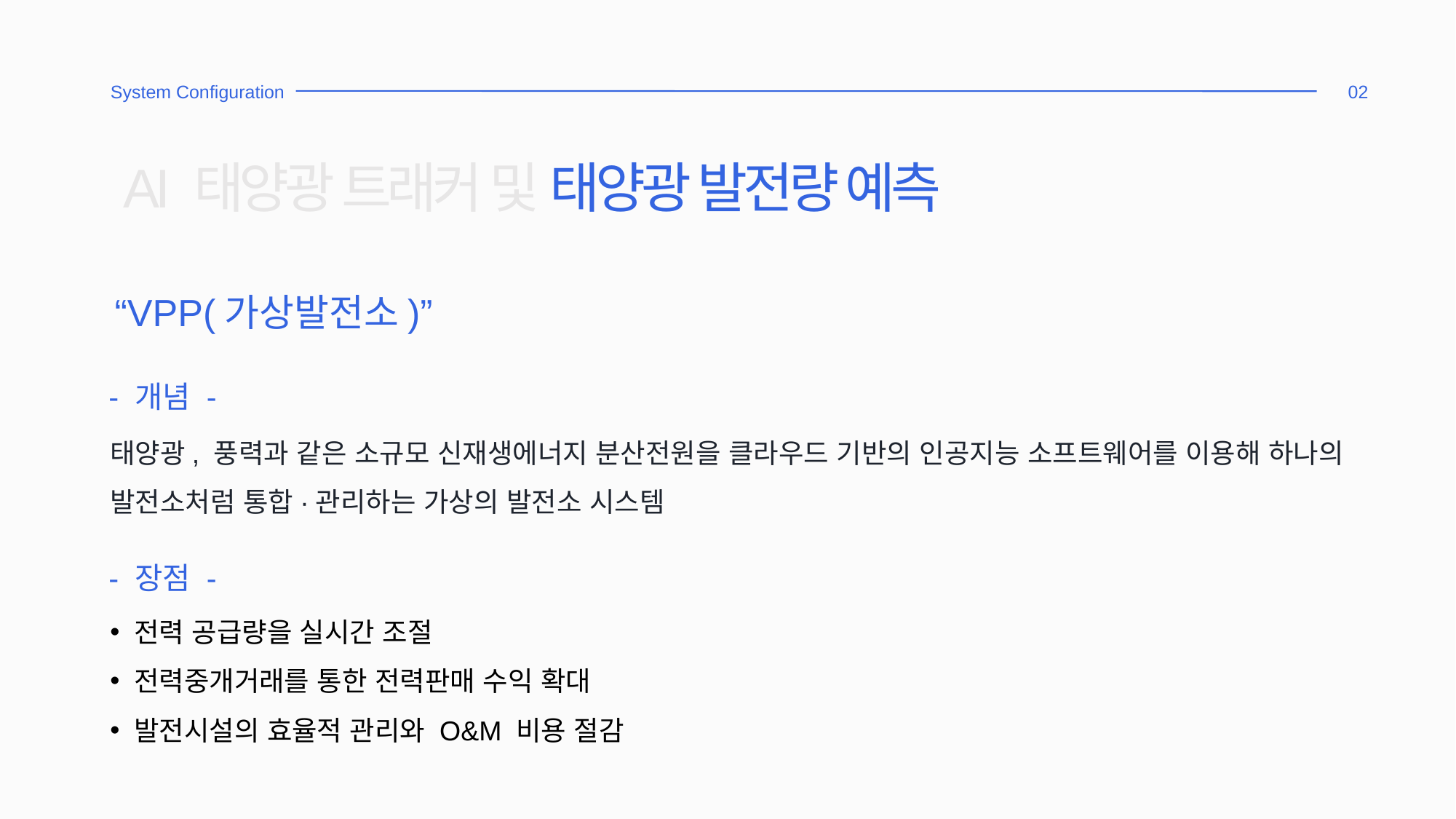

System Configuration
02
AI 태양광 트래커 및 태양광 발전량 예측
“VPP(가상발전소)”
- 개념 -
태양광, 풍력과 같은 소규모 신재생에너지 분산전원을 클라우드 기반의 인공지능 소프트웨어를 이용해 하나의 발전소처럼 통합·관리하는 가상의 발전소 시스템
- 장점 -
 전력 공급량을 실시간 조절
 전력중개거래를 통한 전력판매 수익 확대
​ 발전시설의 효율적 관리와 O&M 비용 절감